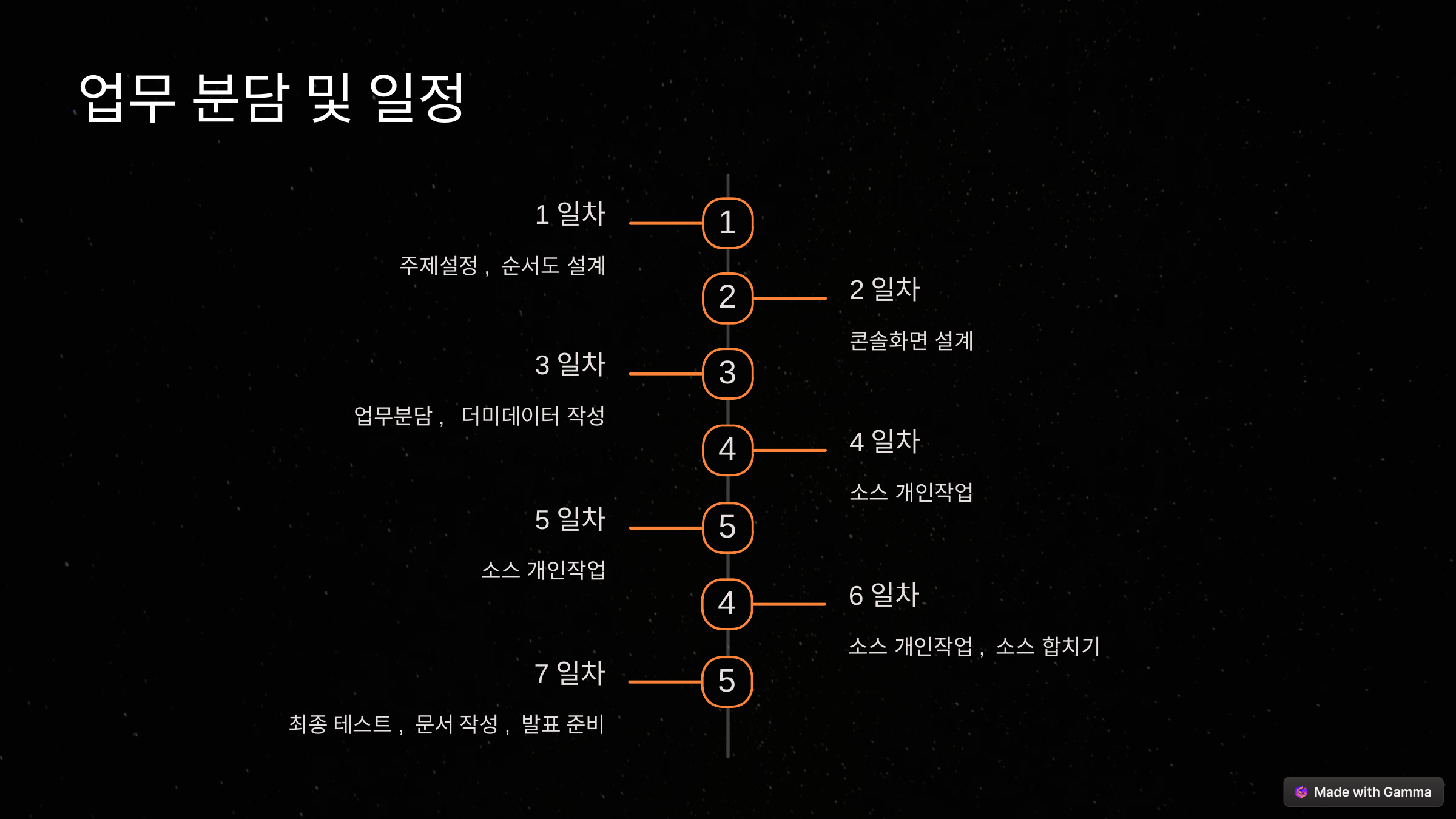

업무 분담 및 일정

1일차

1

주제설정, 순서도 설계
2일차

2

콘솔화면 설계
3일차

3

업무분담,  더미데이터 작성
4일차

4

소스 개인작업
5일차

5

소스 개인작업

6일차

4

소스 개인작업, 소스 합치기
7일차

5

최종 테스트, 문서 작성, 발표 준비